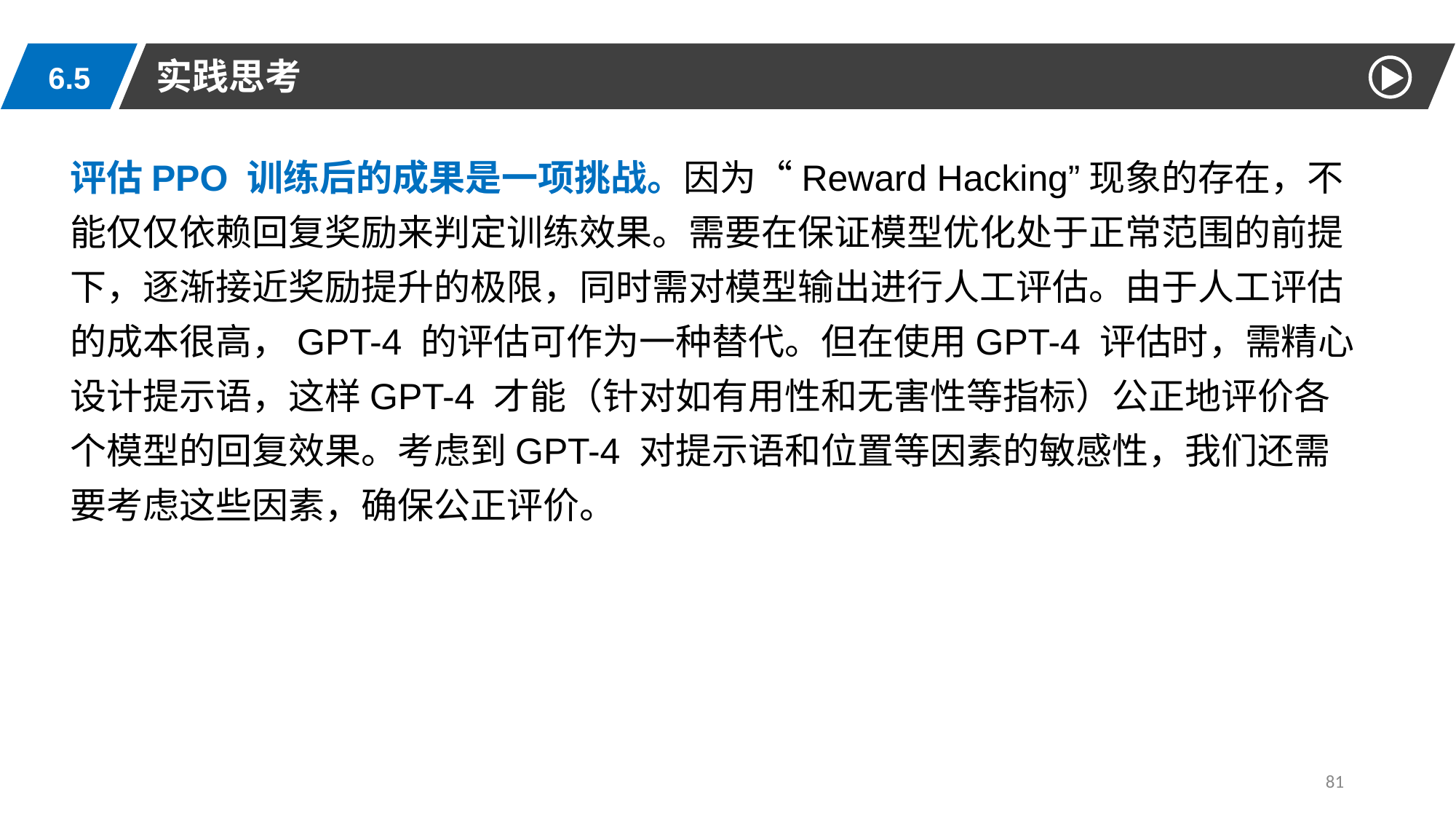

实践思考
6.5

评估PPO 训练后的成果是一项挑战。因为“Reward Hacking”现象的存在，不能仅仅依赖回复奖励来判定训练效果。需要在保证模型优化处于正常范围的前提下，逐渐接近奖励提升的极限，同时需对模型输出进行人工评估。由于人工评估的成本很高，GPT-4 的评估可作为一种替代。但在使用GPT-4 评估时，需精心设计提示语，这样GPT-4 才能（针对如有用性和无害性等指标）公正地评价各个模型的回复效果。考虑到GPT-4 对提示语和位置等因素的敏感性，我们还需要考虑这些因素，确保公正评价。
81